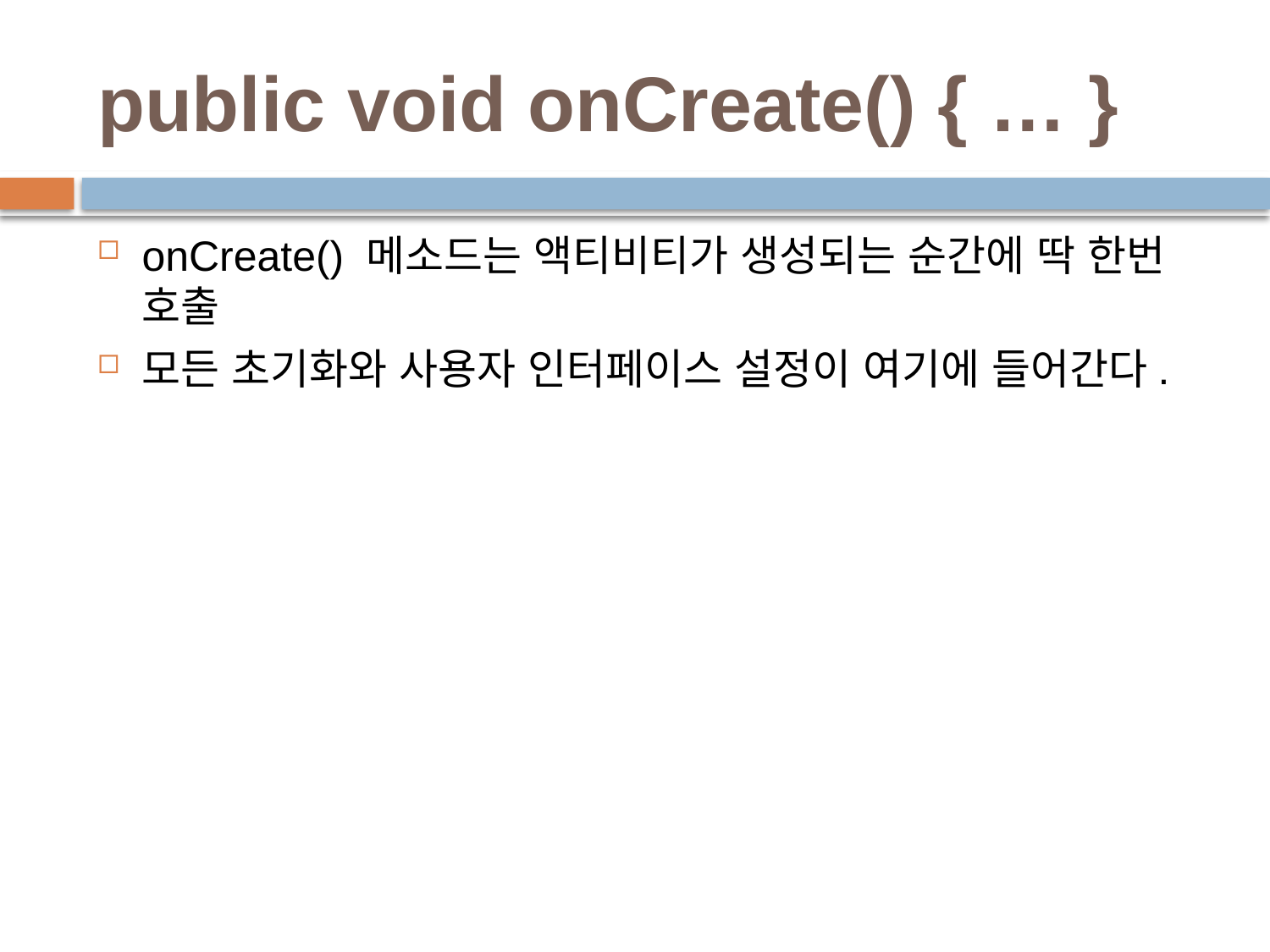

# public void onCreate() { … }
onCreate() 메소드는 액티비티가 생성되는 순간에 딱 한번 호출
모든 초기화와 사용자 인터페이스 설정이 여기에 들어간다.